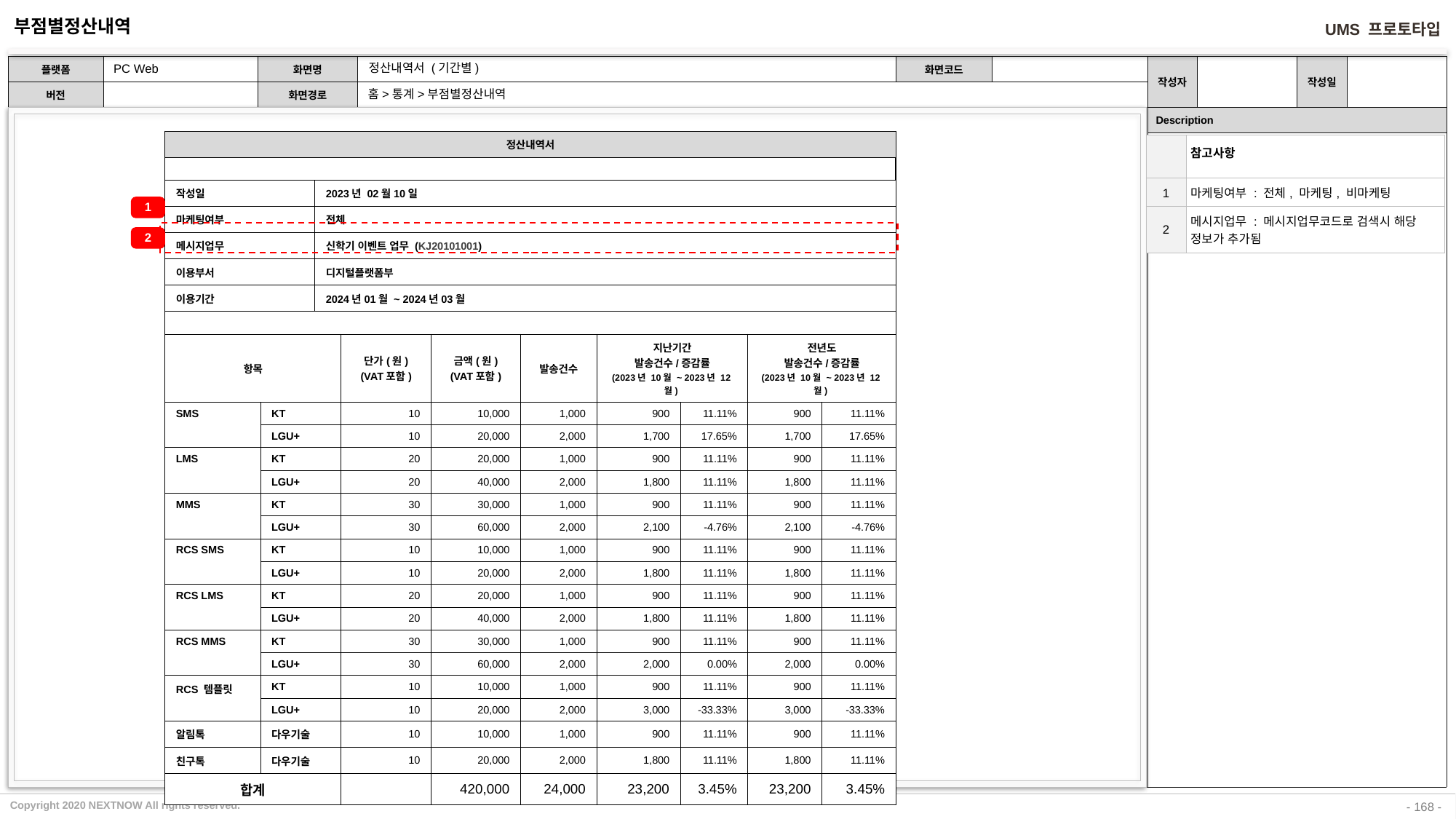

부점별정산내역
PC Web
정산내역서 (기간별)

홈>통계>부점별정산내역
| 정산내역서 |  |  |  |  |  |  |  |  |  |
| --- | --- | --- | --- | --- | --- | --- | --- | --- | --- |
|  |  |  |  |  |  |  |  |  |  |
| 작성일 |  | 2023년 02월10일 |  |  |  |  |  |  |  |
| 마케팅여부 |  | 전체 |  |  |  |  |  |  |  |
| 메시지업무 |  | 신학기 이벤트 업무 (KJ20101001) |  |  |  |  |  |  |  |
| 이용부서 |  | 디지털플랫폼부 |  |  |  |  |  |  |  |
| 이용기간 |  | 2024년01월 ~ 2024년03월 |  |  |  |  |  |  |  |
|  |  |  |  |  |  |  |  |  |  |
| 항목 |  |  | 단가(원) (VAT포함) | 금액(원) (VAT포함) | 발송건수 | 지난기간 발송건수/증감률 (2023년 10월 ~ 2023년 12월) |  | 전년도 발송건수/증감률 (2023년 10월 ~ 2023년 12월) |  |
| SMS | KT |  | 10 | 10,000 | 1,000 | 900 | 11.11% | 900 | 11.11% |
|  | LGU+ |  | 10 | 20,000 | 2,000 | 1,700 | 17.65% | 1,700 | 17.65% |
| LMS | KT |  | 20 | 20,000 | 1,000 | 900 | 11.11% | 900 | 11.11% |
|  | LGU+ |  | 20 | 40,000 | 2,000 | 1,800 | 11.11% | 1,800 | 11.11% |
| MMS | KT |  | 30 | 30,000 | 1,000 | 900 | 11.11% | 900 | 11.11% |
|  | LGU+ |  | 30 | 60,000 | 2,000 | 2,100 | -4.76% | 2,100 | -4.76% |
| RCS SMS | KT |  | 10 | 10,000 | 1,000 | 900 | 11.11% | 900 | 11.11% |
|  | LGU+ |  | 10 | 20,000 | 2,000 | 1,800 | 11.11% | 1,800 | 11.11% |
| RCS LMS | KT |  | 20 | 20,000 | 1,000 | 900 | 11.11% | 900 | 11.11% |
|  | LGU+ |  | 20 | 40,000 | 2,000 | 1,800 | 11.11% | 1,800 | 11.11% |
| RCS MMS | KT |  | 30 | 30,000 | 1,000 | 900 | 11.11% | 900 | 11.11% |
|  | LGU+ |  | 30 | 60,000 | 2,000 | 2,000 | 0.00% | 2,000 | 0.00% |
| RCS 템플릿 | KT |  | 10 | 10,000 | 1,000 | 900 | 11.11% | 900 | 11.11% |
|  | LGU+ |  | 10 | 20,000 | 2,000 | 3,000 | -33.33% | 3,000 | -33.33% |
| 알림톡 | 다우기술 |  | 10 | 10,000 | 1,000 | 900 | 11.11% | 900 | 11.11% |
| 친구톡 | 다우기술 |  | 10 | 20,000 | 2,000 | 1,800 | 11.11% | 1,800 | 11.11% |
| 합계 |  |  |  | 420,000 | 24,000 | 23,200 | 3.45% | 23,200 | 3.45% |
|  | 참고사항 |
| --- | --- |
| 1 | 마케팅여부 : 전체, 마케팅, 비마케팅 |
| 2 | 메시지업무 : 메시지업무코드로 검색시 해당 정보가 추가됨 |
1

2